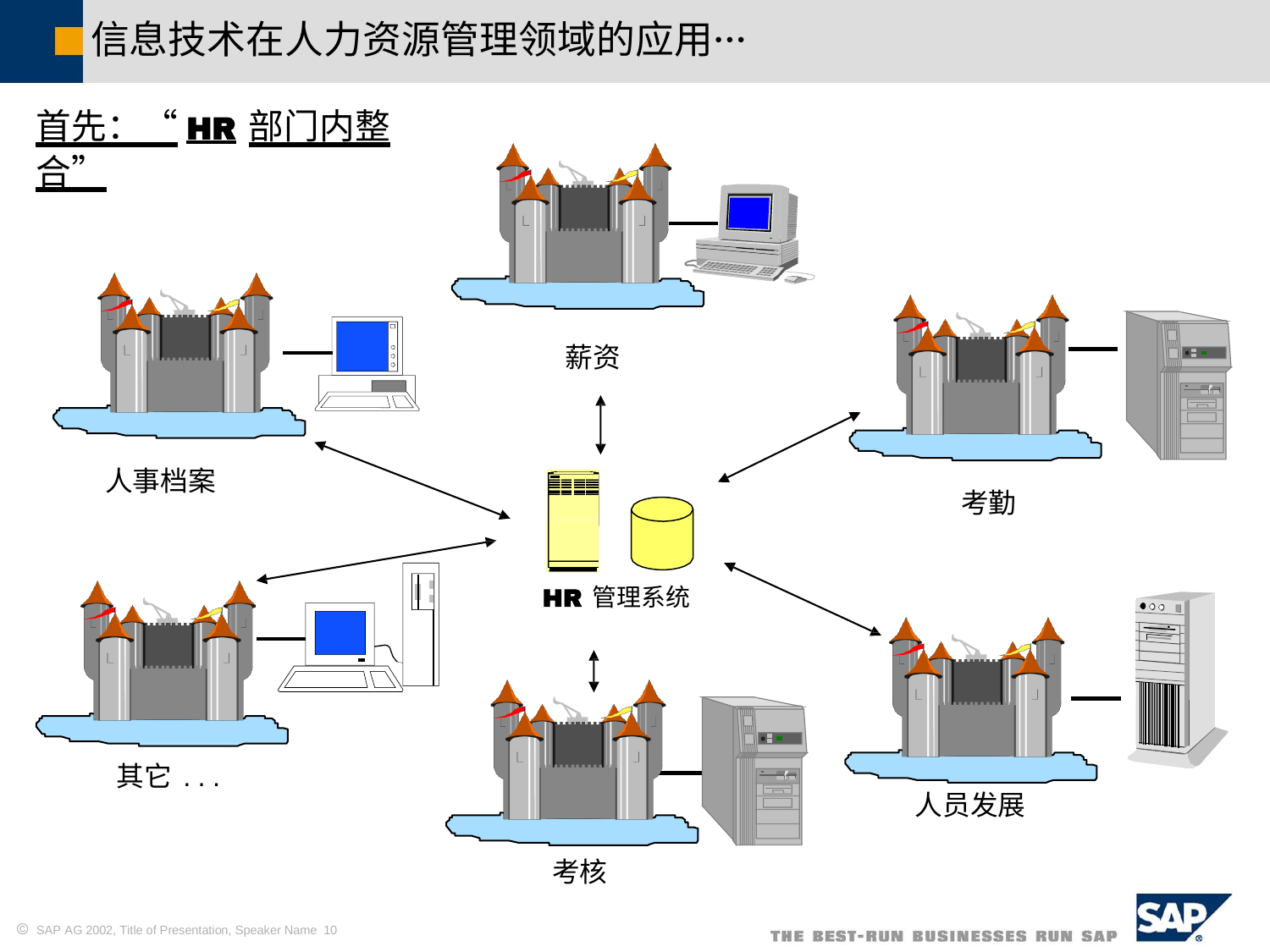

信息技术在人力资源管理领域的应用…
首先：“HR部门内整合”

薪资

人事档案

考勤

HR管理系统

其它...

人员发展

考核
©  SAP AG 2002, Title of Presentation, Speaker Name  10